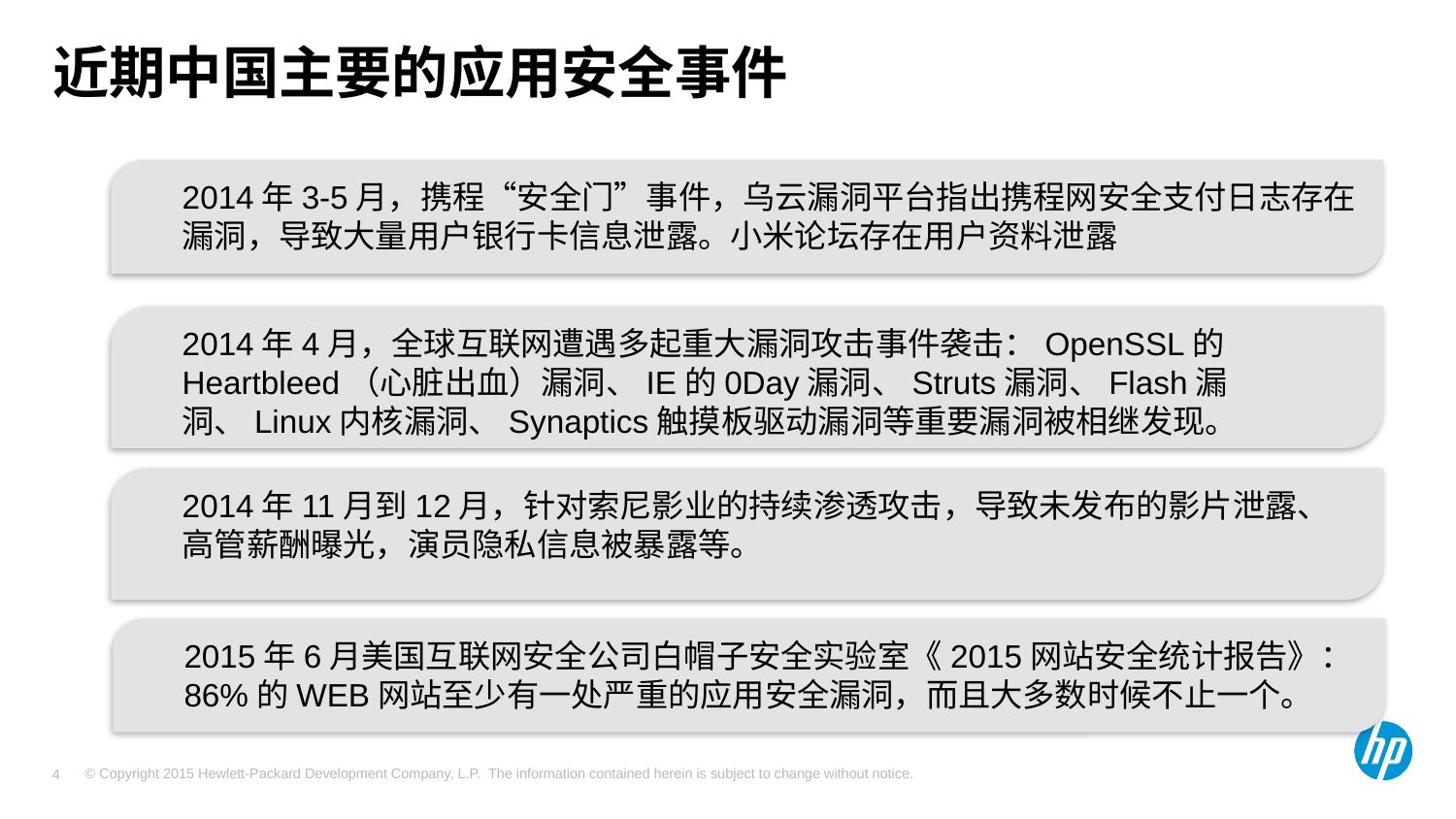

# 近期中国主要的应用安全事件

2014年3-5月，携程“安全门”事件，乌云漏洞平台指出携程网安全支付日志存在漏洞，导致大量用户银行卡信息泄露。小米论坛存在用户资料泄露

2014年4月，全球互联网遭遇多起重大漏洞攻击事件袭击：OpenSSL的Heartbleed（心脏出血）漏洞、IE的0Day漏洞、Struts漏洞、Flash漏洞、Linux内核漏洞、Synaptics触摸板驱动漏洞等重要漏洞被相继发现。

2014年11月到12月，针对索尼影业的持续渗透攻击，导致未发布的影片泄露、高管薪酬曝光，演员隐私信息被暴露等。

2015年6月美国互联网安全公司白帽子安全实验室《2015网站安全统计报告》：86%的WEB网站至少有一处严重的应用安全漏洞，而且大多数时候不止一个。